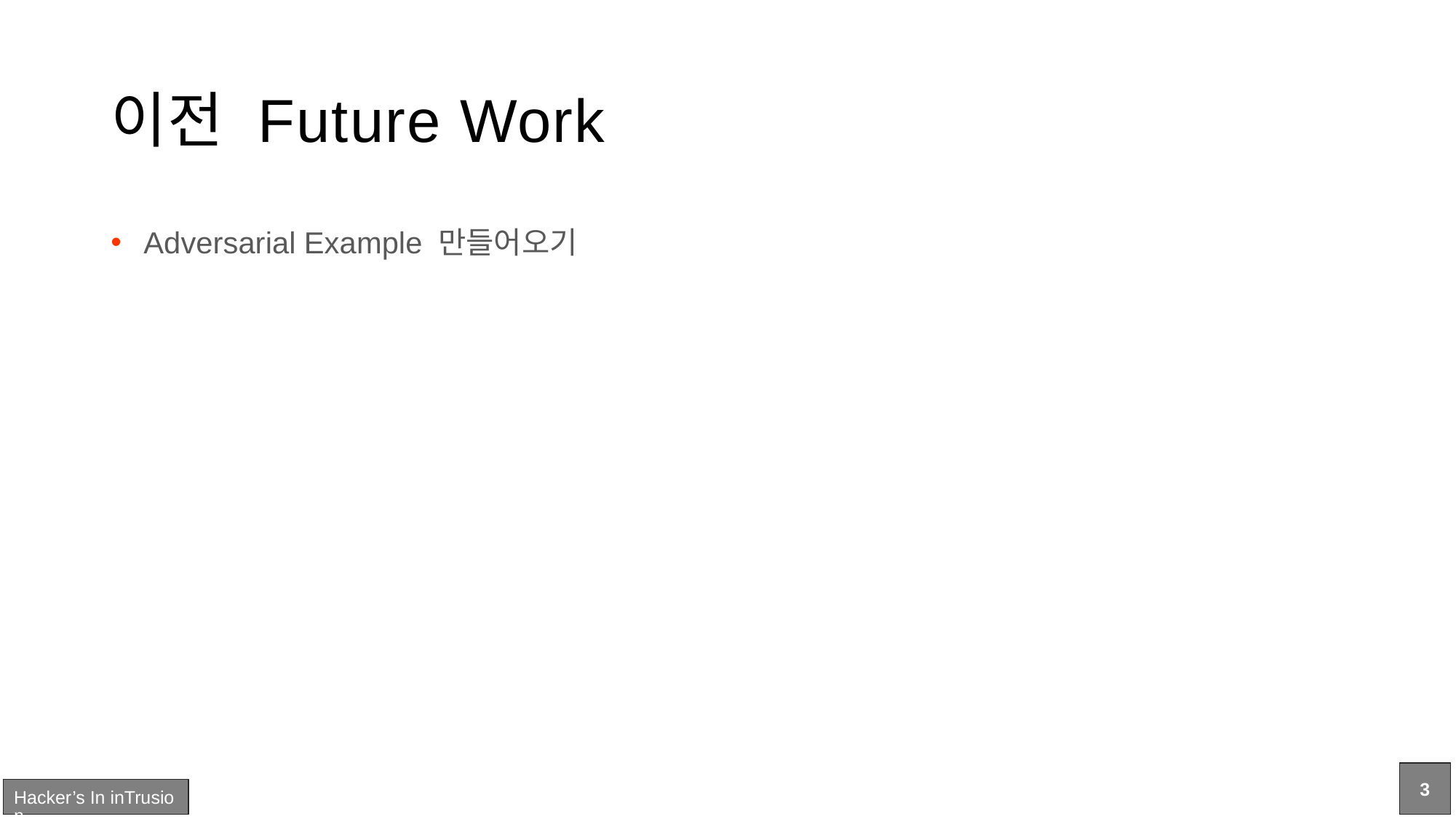

# 이전 Future Work
Adversarial Example 만들어오기
3
Hacker’s In inTrusion